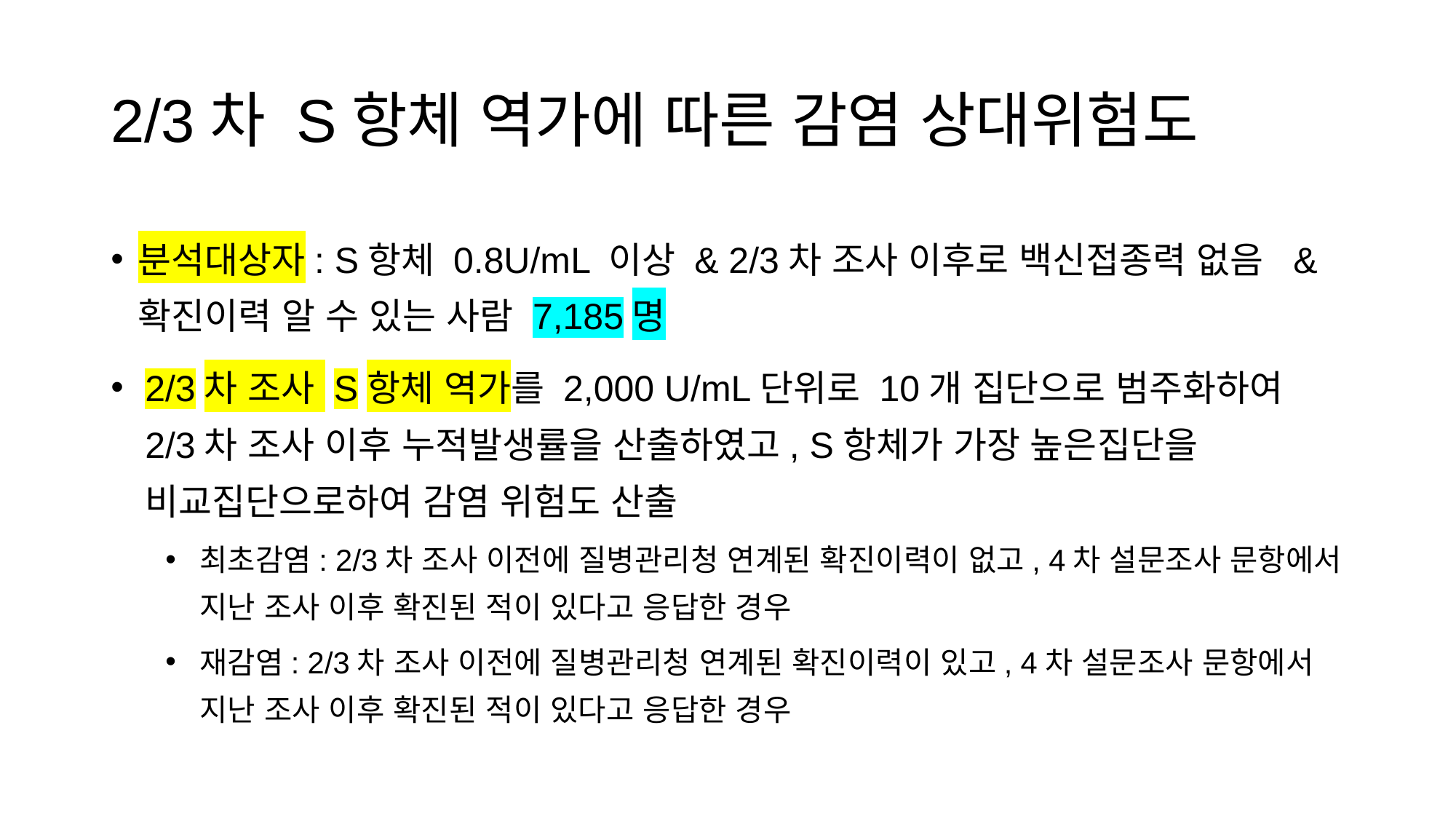

# 2/3차 S항체 역가에 따른 감염 상대위험도
분석대상자: S항체 0.8U/mL 이상 & 2/3차 조사 이후로 백신접종력 없음  & 확진이력 알 수 있는 사람 7,185명
2/3차 조사 S항체 역가를 2,000 U/mL단위로 10개 집단으로 범주화하여 2/3차 조사 이후 누적발생률을 산출하였고, S항체가 가장 높은집단을 비교집단으로하여 감염 위험도 산출
최초감염: 2/3차 조사 이전에 질병관리청 연계된 확진이력이 없고, 4차 설문조사 문항에서 지난 조사 이후 확진된 적이 있다고 응답한 경우
재감염: 2/3차 조사 이전에 질병관리청 연계된 확진이력이 있고, 4차 설문조사 문항에서 지난 조사 이후 확진된 적이 있다고 응답한 경우